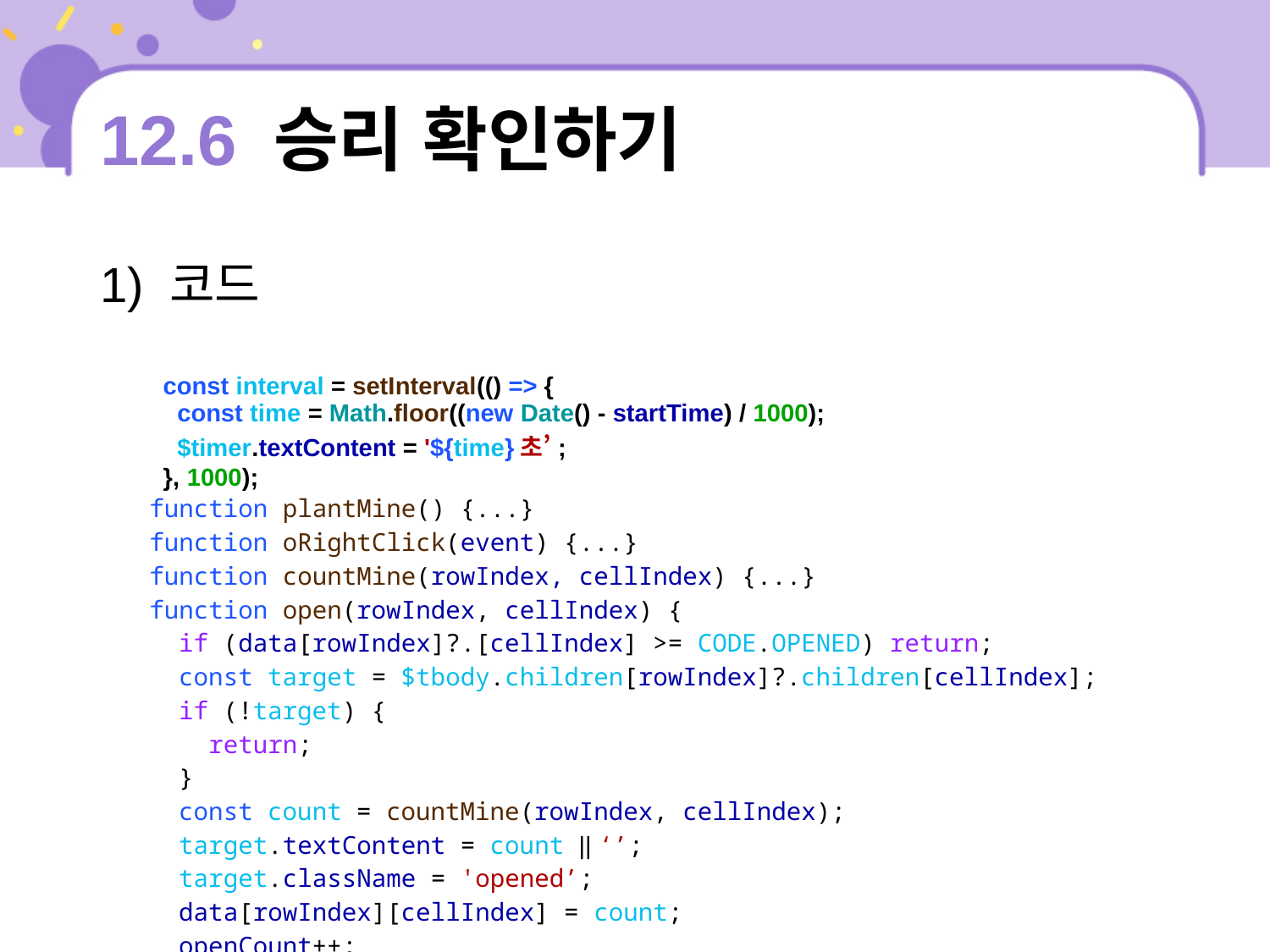

# 12.6 승리 확인하기
1) 코드
| const interval = setInterval(() => { const time = Math.floor((new Date() - startTime) / 1000); $timer.textContent = '${time}초’; }, 1000); function plantMine() {...} function oRightClick(event) {...} function countMine(rowIndex, cellIndex) {...} function open(rowIndex, cellIndex) { if (data[rowIndex]?.[cellIndex] >= CODE.OPENED) return; const target = $tbody.children[rowIndex]?.children[cellIndex]; if (!target) { return; } const count = countMine(rowIndex, cellIndex); target.textContent = count || ‘’; target.className = 'opened’; data[rowIndex][cellIndex] = count; openCount++; |
| --- |